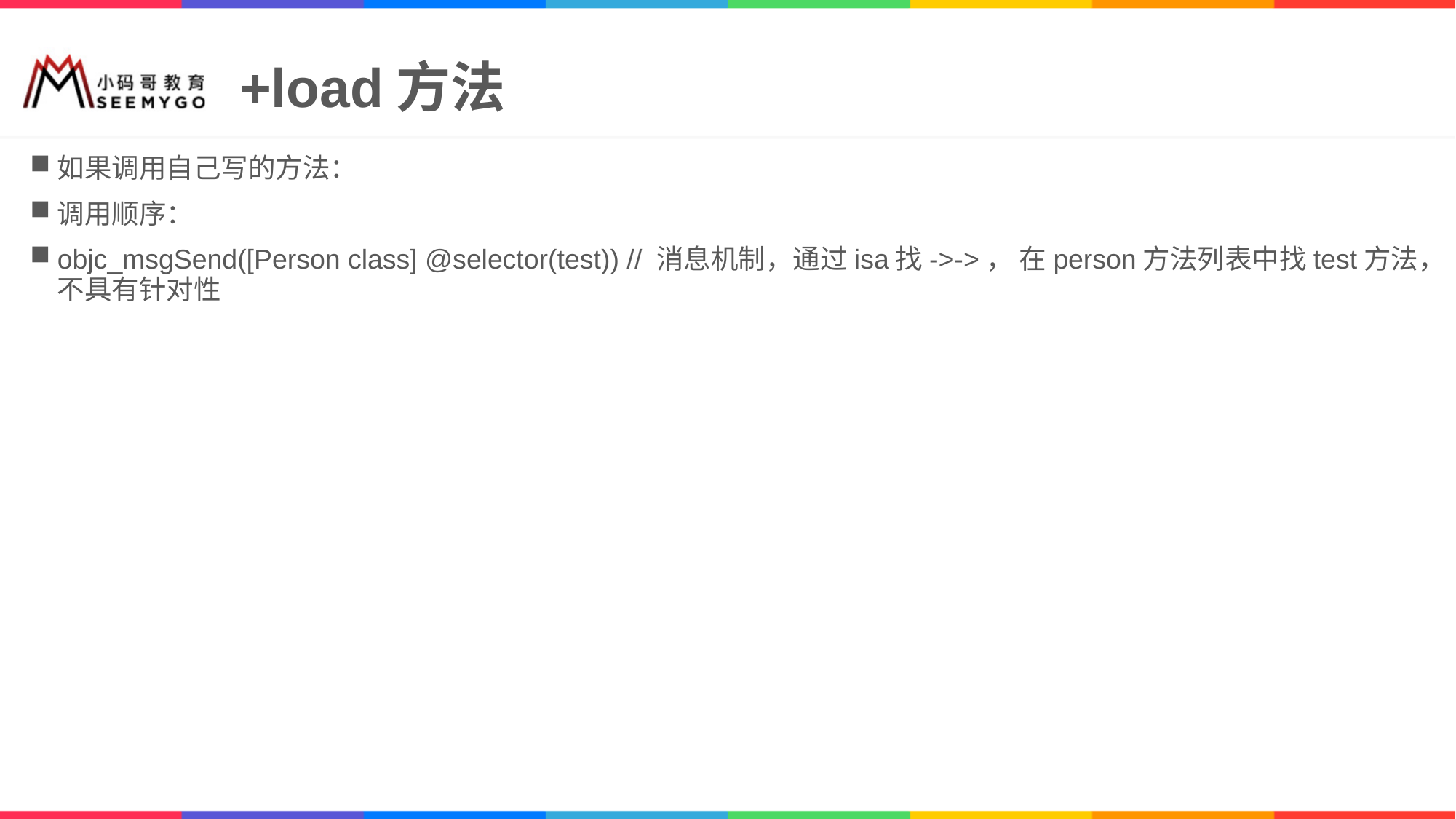

# +load方法
如果调用自己写的方法：
调用顺序：
objc_msgSend([Person class] @selector(test)) // 消息机制，通过isa找->->， 在person方法列表中找test方法，不具有针对性